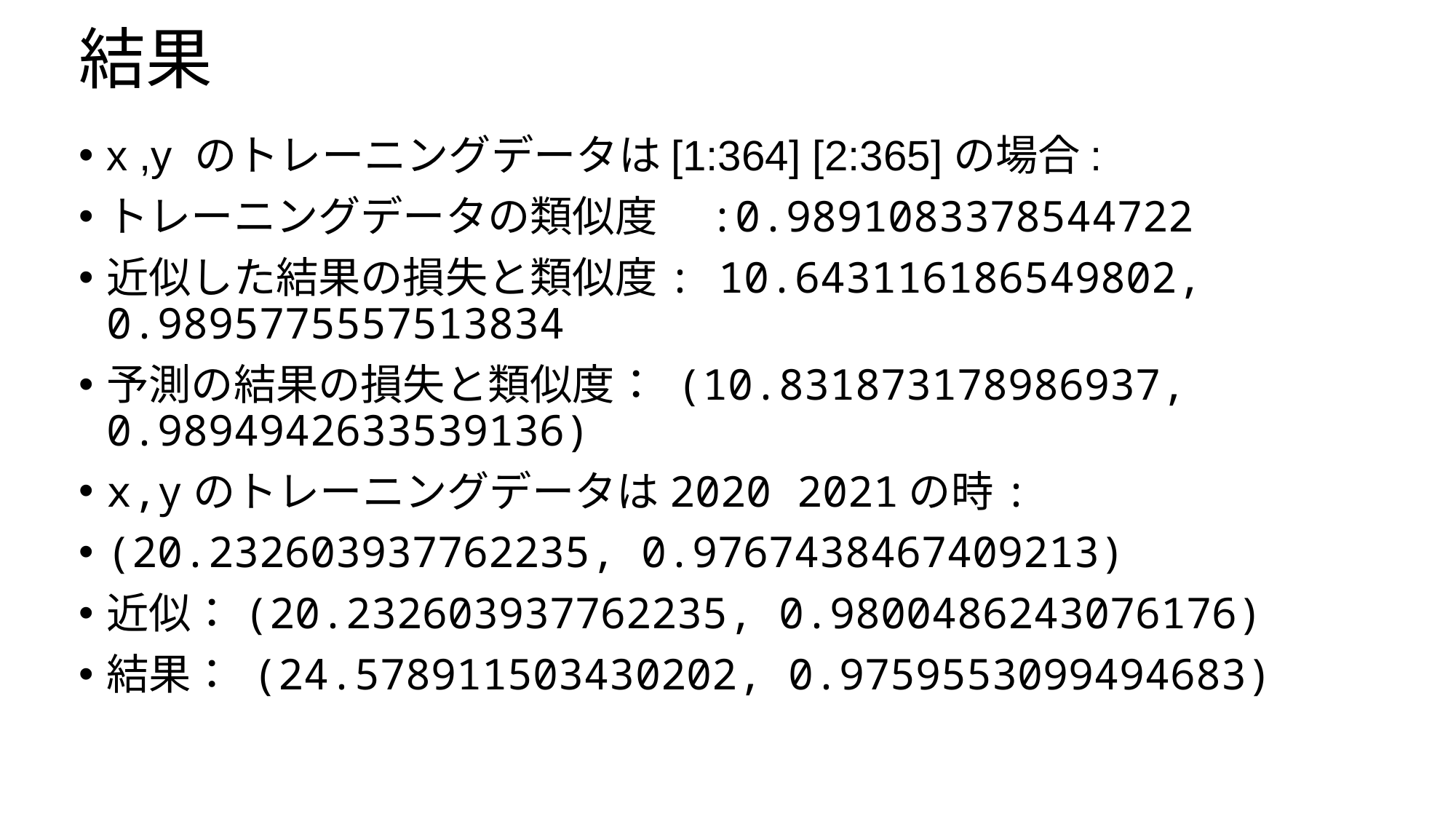

# 結果
x ,y のトレーニングデータは[1:364] [2:365]の場合:
トレーニングデータの類似度　:0.9891083378544722
近似した結果の損失と類似度: 10.643116186549802, 0.9895775557513834
予測の結果の損失と類似度： (10.831873178986937, 0.9894942633539136)
x,yのトレーニングデータは2020 2021の時:
(20.232603937762235, 0.9767438467409213)
近似：(20.232603937762235, 0.9800486243076176)
結果： (24.578911503430202, 0.9759553099494683)